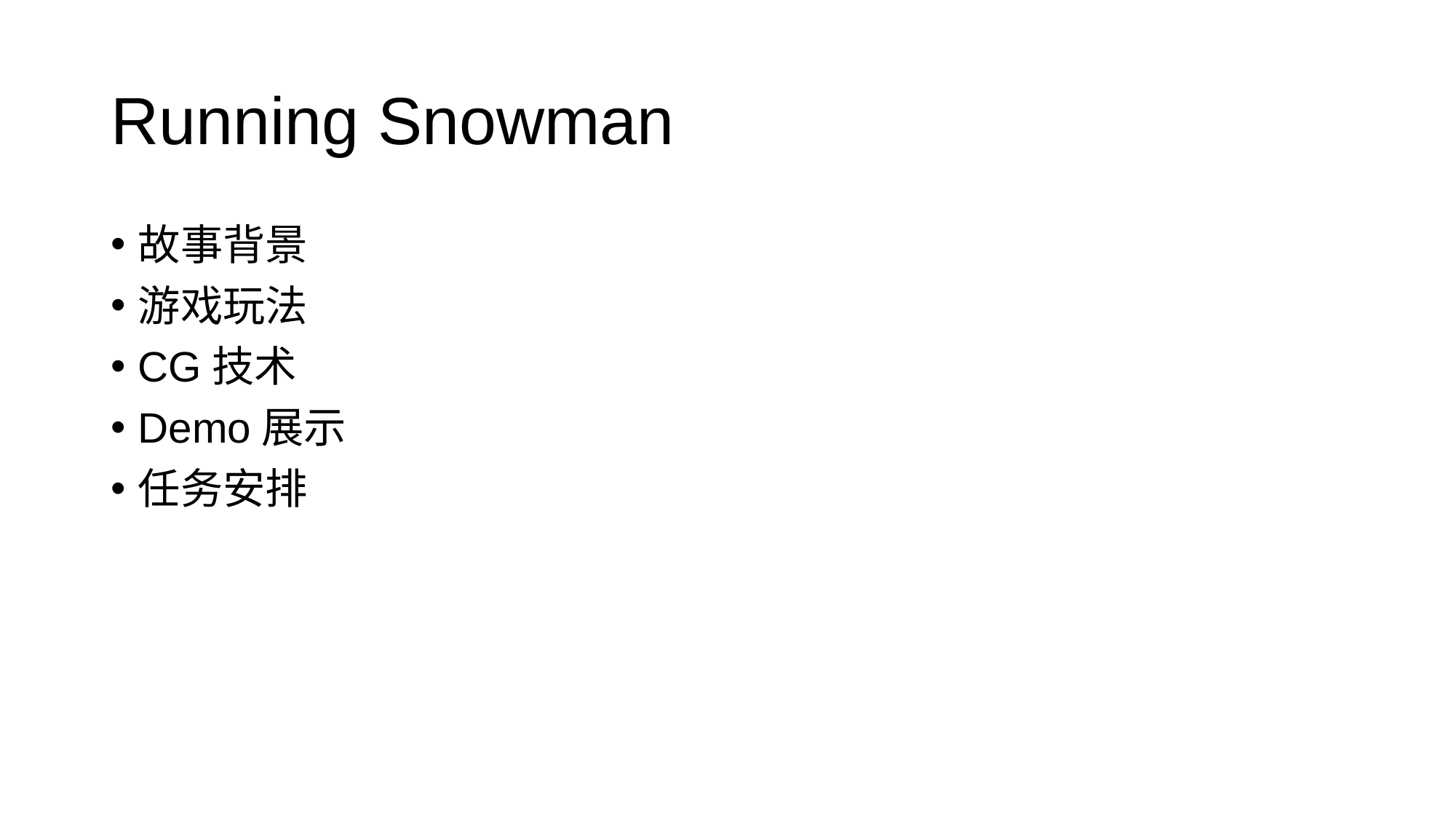

# Running Snowman
故事背景
游戏玩法
CG技术
Demo展示
任务安排